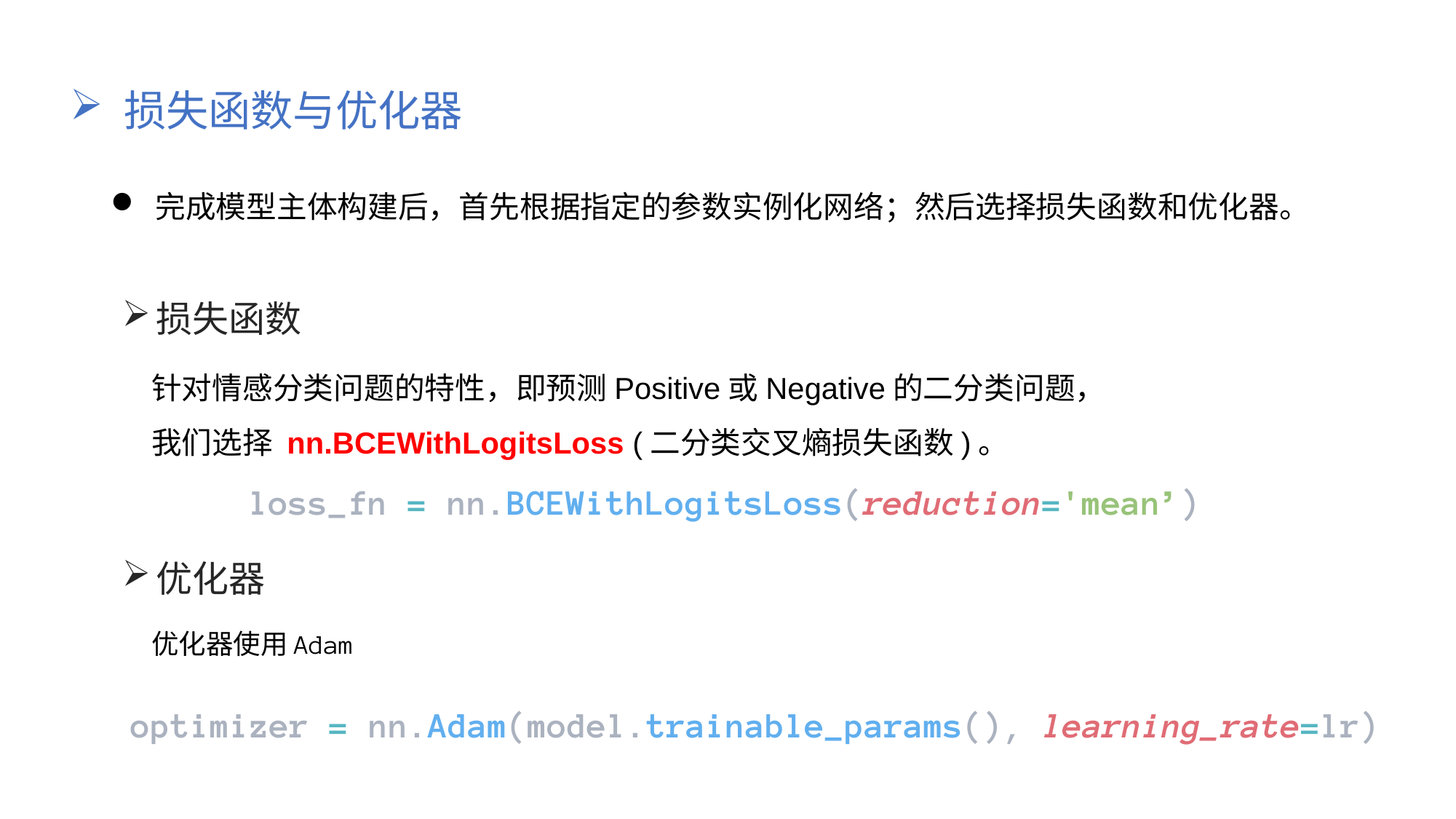

损失函数与优化器
 完成模型主体构建后，首先根据指定的参数实例化网络；然后选择损失函数和优化器。
损失函数
针对情感分类问题的特性，即预测Positive或Negative的二分类问题，
我们选择 nn.BCEWithLogitsLoss (二分类交叉熵损失函数)。
loss_fn = nn.BCEWithLogitsLoss(reduction='mean’)
优化器
优化器使用Adam
optimizer = nn.Adam(model.trainable_params(), learning_rate=lr)